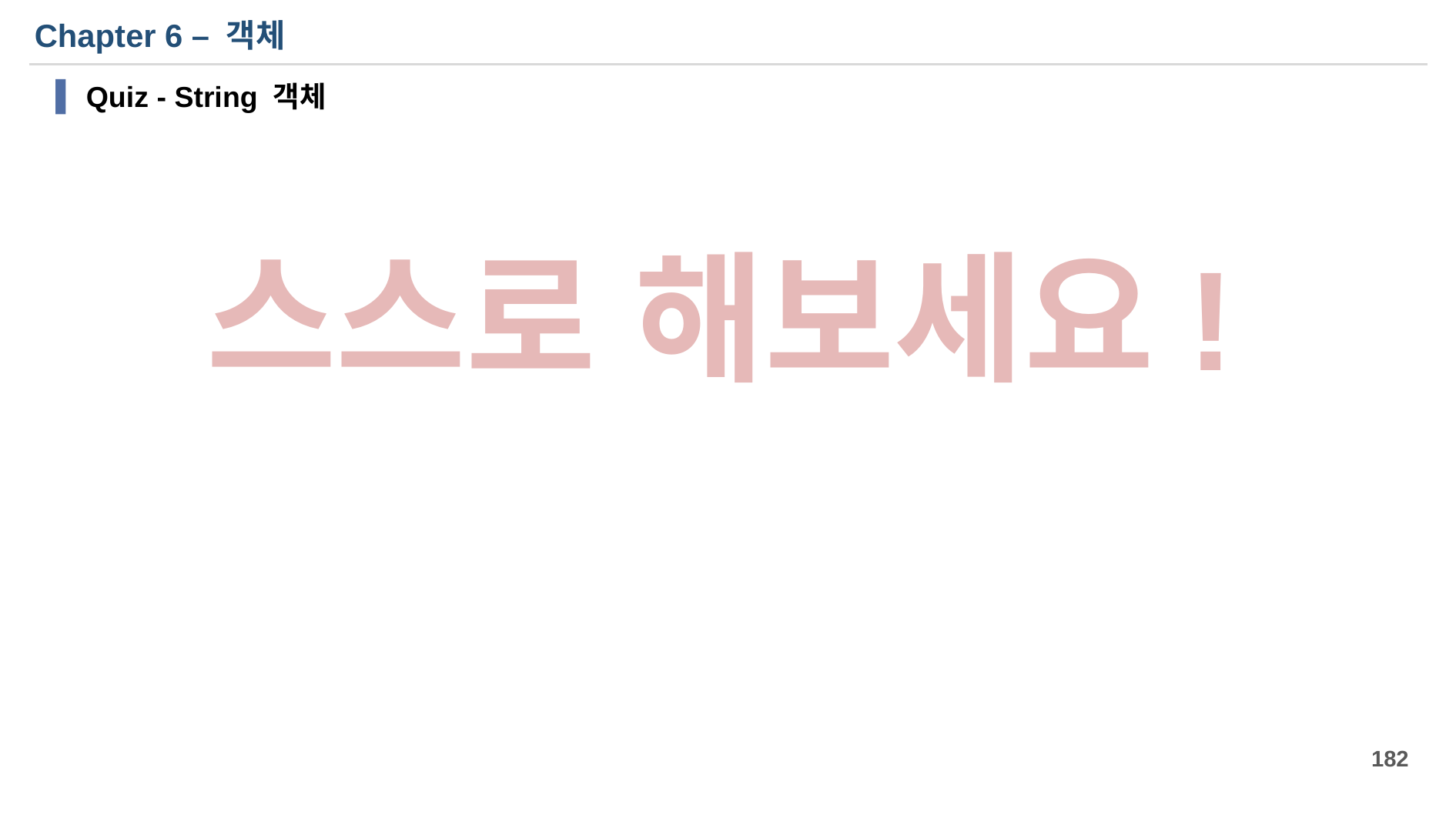

# Chapter 6 – 객체
Quiz - String 객체

스스로 해보세요!
182